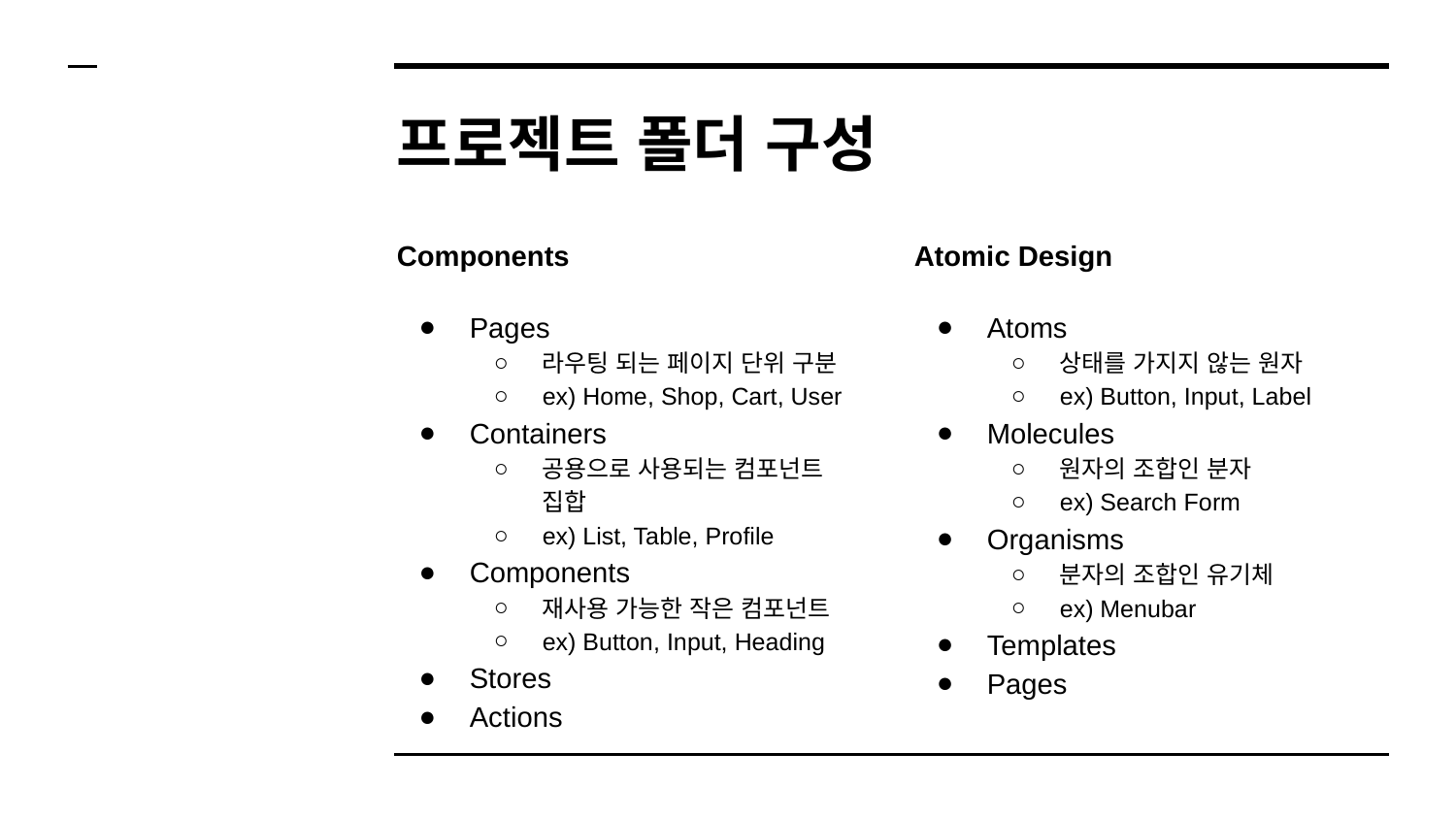

# 프로젝트 폴더 구성
Components
Pages
라우팅 되는 페이지 단위 구분
ex) Home, Shop, Cart, User
Containers
공용으로 사용되는 컴포넌트 집합
ex) List, Table, Profile
Components
재사용 가능한 작은 컴포넌트
ex) Button, Input, Heading
Stores
Actions
Atomic Design
Atoms
상태를 가지지 않는 원자
ex) Button, Input, Label
Molecules
원자의 조합인 분자
ex) Search Form
Organisms
분자의 조합인 유기체
ex) Menubar
Templates
Pages